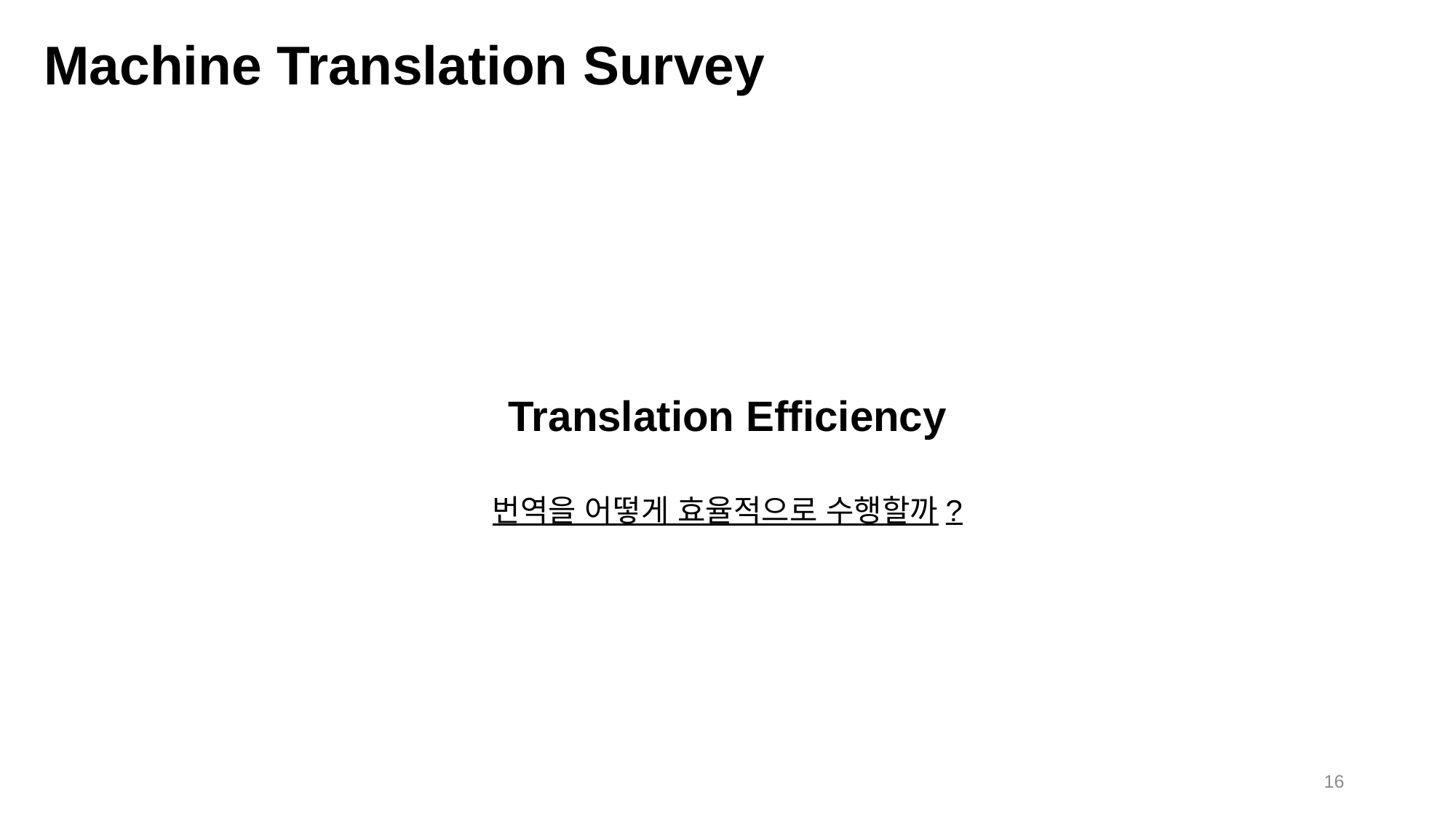

# Machine Translation Survey
Translation Efficiency

번역을 어떻게 효율적으로 수행할까?
16